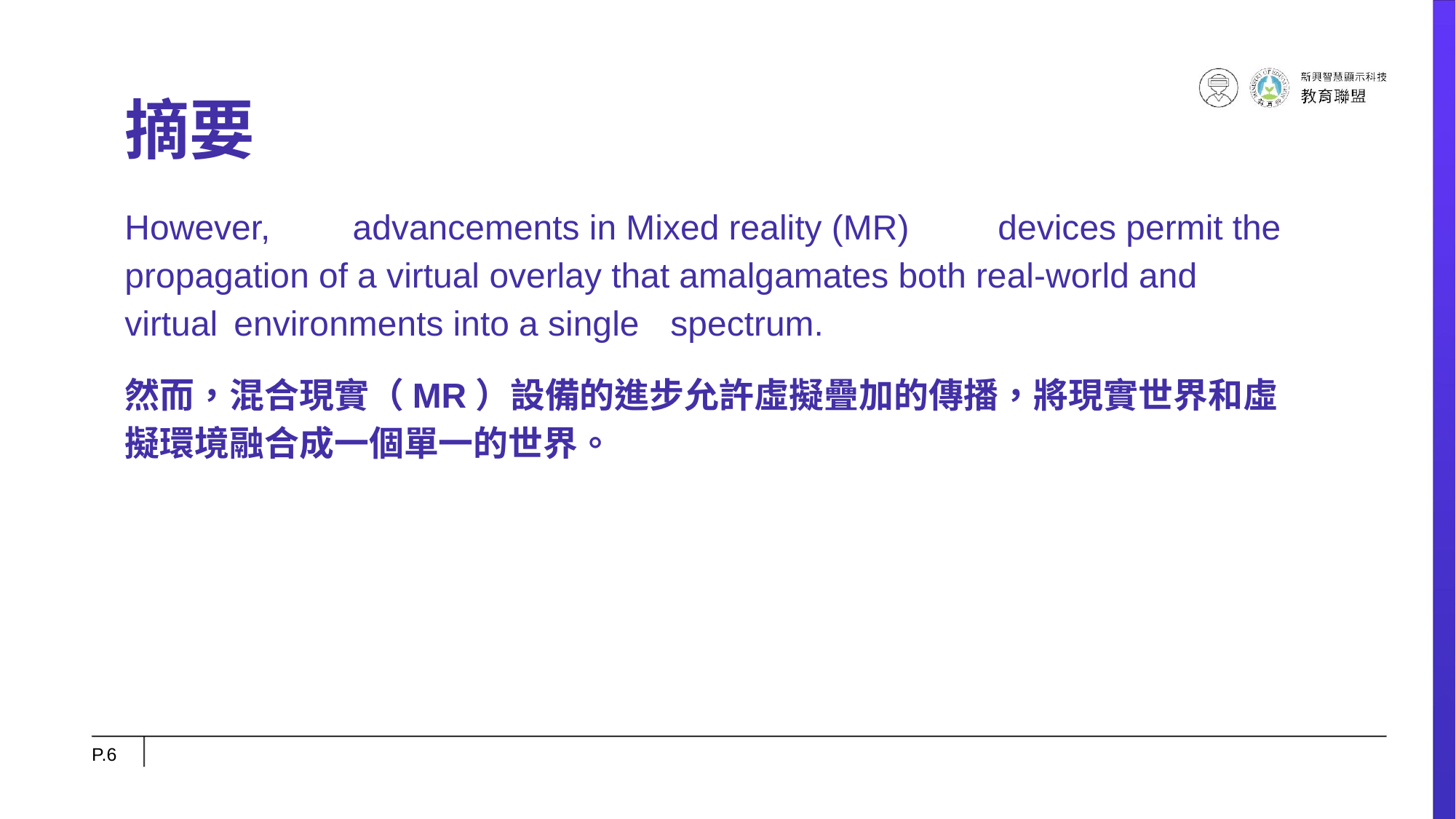

摘要
However,	 advancements in Mixed reality (MR)	devices permit the propagation of a virtual overlay that amalgamates both real-world and	virtual	environments into a single	spectrum.
然而，混合現實（MR）設備的進步允許虛擬疊加的傳播，將現實世界和虛擬環境融合成一個單一的世界。

P.6